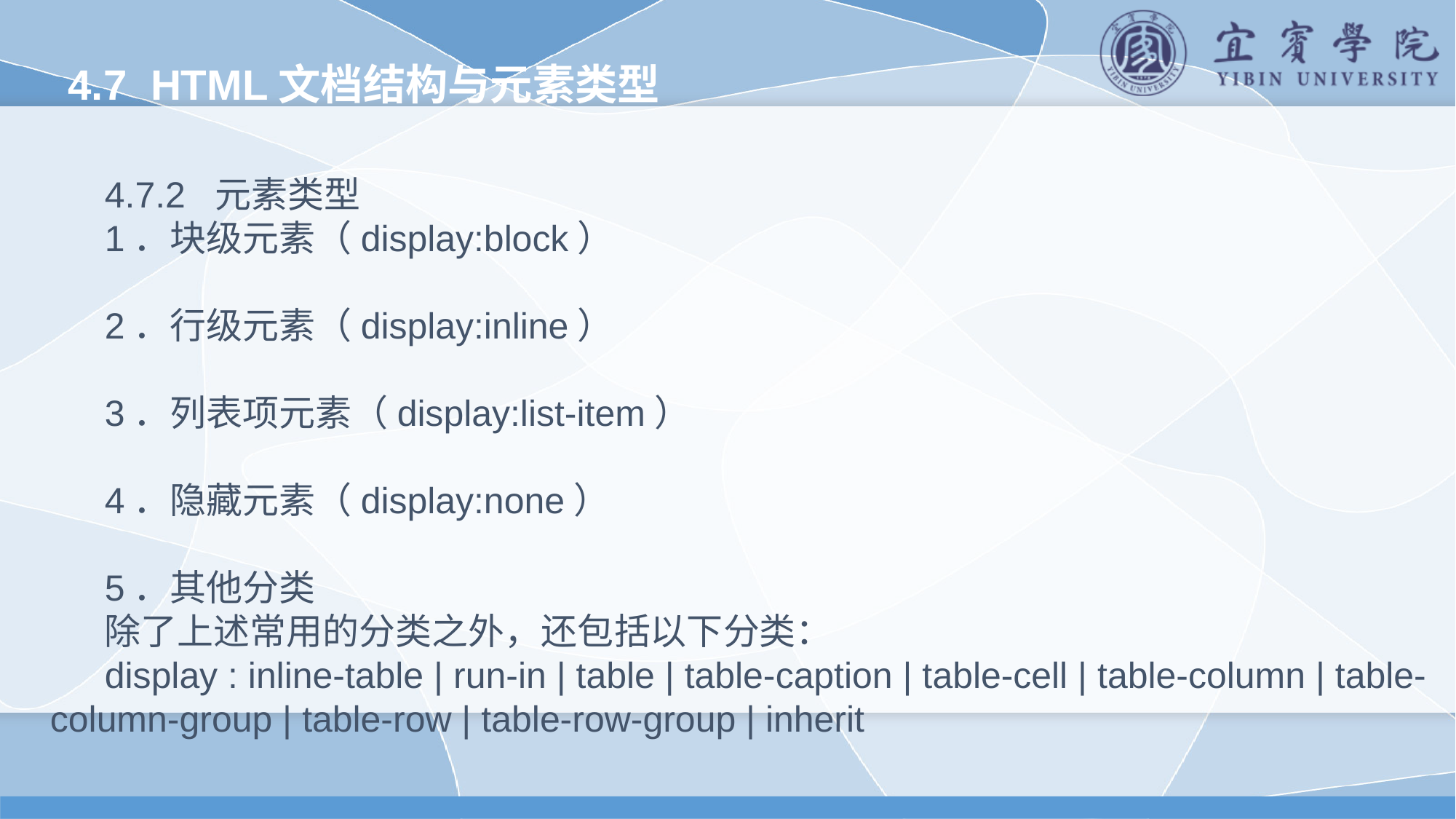

4.7  HTML文档结构与元素类型
4.7.2  元素类型
1．块级元素（display:block）

2．行级元素（display:inline）

3．列表项元素（display:list-item）

4．隐藏元素（display:none）

5．其他分类
除了上述常用的分类之外，还包括以下分类：
display : inline-table | run-in | table | table-caption | table-cell | table-column | table-column-group | table-row | table-row-group | inherit